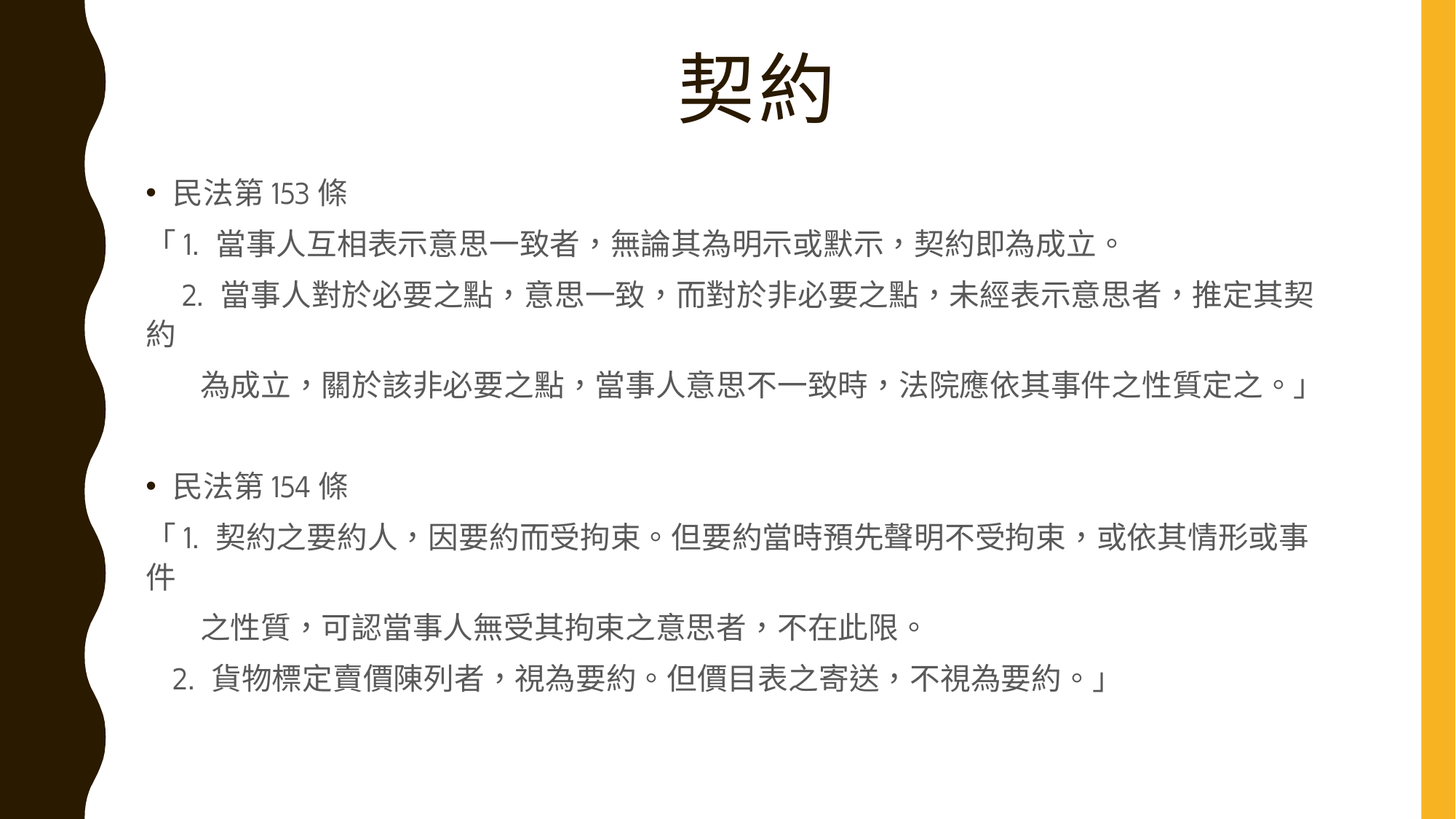

# 契約
民法第153條
「1. 當事人互相表示意思一致者，無論其為明示或默示，契約即為成立。
    2. 當事人對於必要之點，意思一致，而對於非必要之點，未經表示意思者，推定其契約
       為成立，關於該非必要之點，當事人意思不一致時，法院應依其事件之性質定之。」

民法第154條
「1. 契約之要約人，因要約而受拘束。但要約當時預先聲明不受拘束，或依其情形或事件
       之性質，可認當事人無受其拘束之意思者，不在此限。
   2. 貨物標定賣價陳列者，視為要約。但價目表之寄送，不視為要約。」